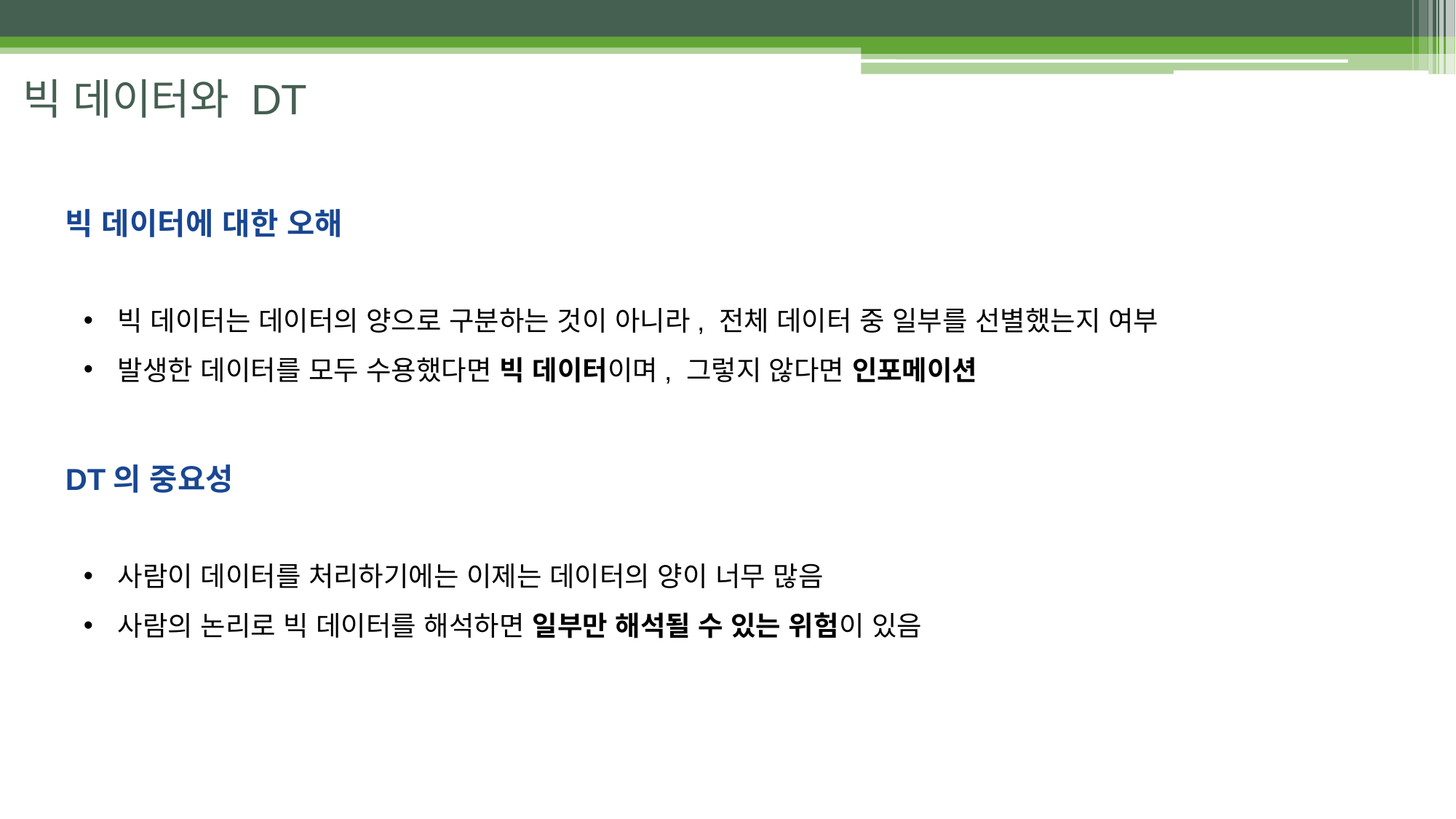

# 빅 데이터와 DT
빅 데이터에 대한 오해
빅 데이터는 데이터의 양으로 구분하는 것이 아니라, 전체 데이터 중 일부를 선별했는지 여부
발생한 데이터를 모두 수용했다면 빅 데이터이며, 그렇지 않다면 인포메이션

DT의 중요성
사람이 데이터를 처리하기에는 이제는 데이터의 양이 너무 많음
사람의 논리로 빅 데이터를 해석하면 일부만 해석될 수 있는 위험이 있음